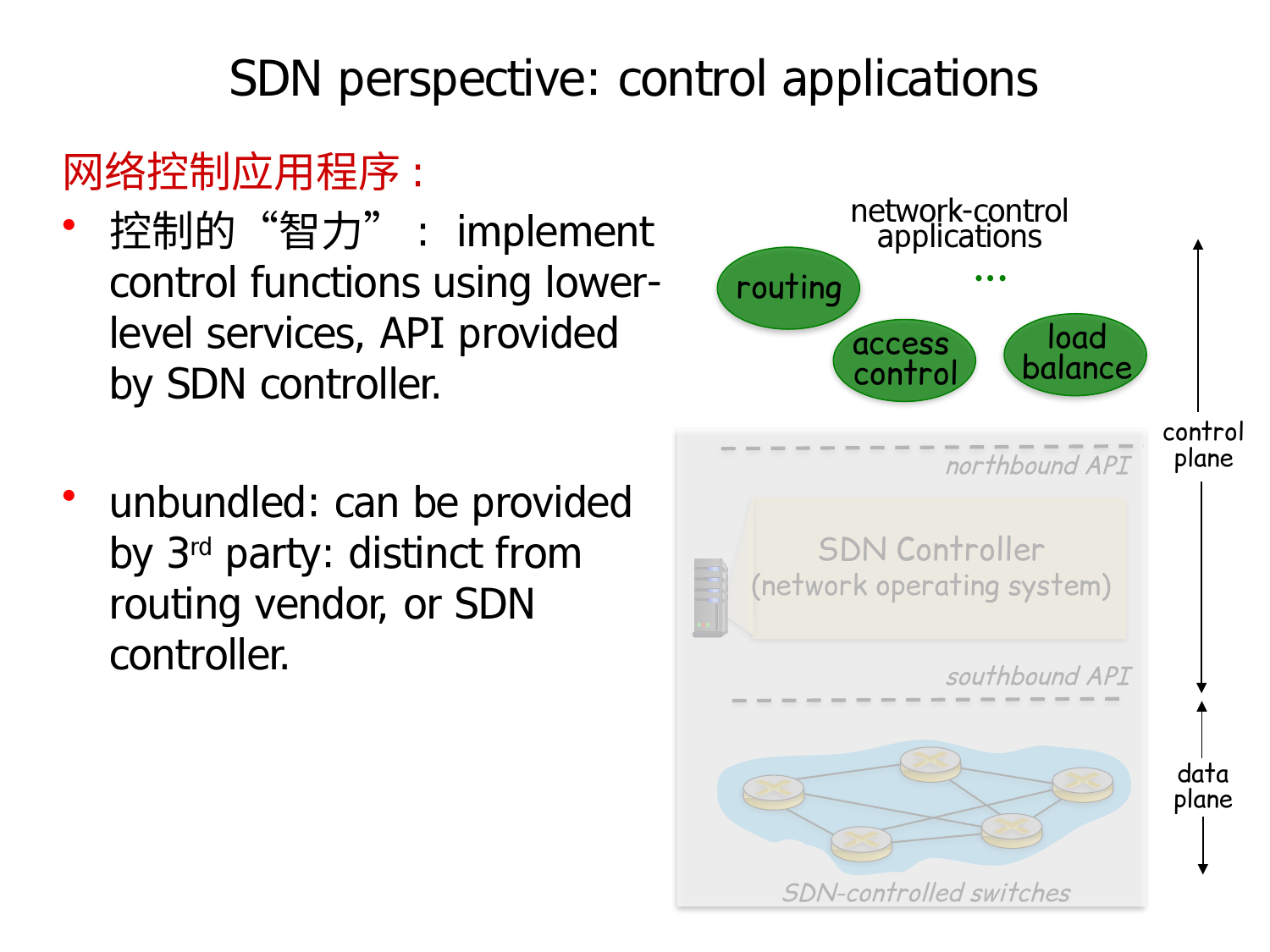

# SDN perspective: control applications
网络控制应用程序:
控制的“智力”:  implement control functions using lower-level services, API provided by SDN controller.

unbundled: can be provided by 3rd party: distinct from routing vendor, or SDN controller.

network-control applications
…

routing

load
balance

access
control
control
plane

northbound API

SDN Controller
(network operating system)

southbound API

data
plane
SDN-controlled switches